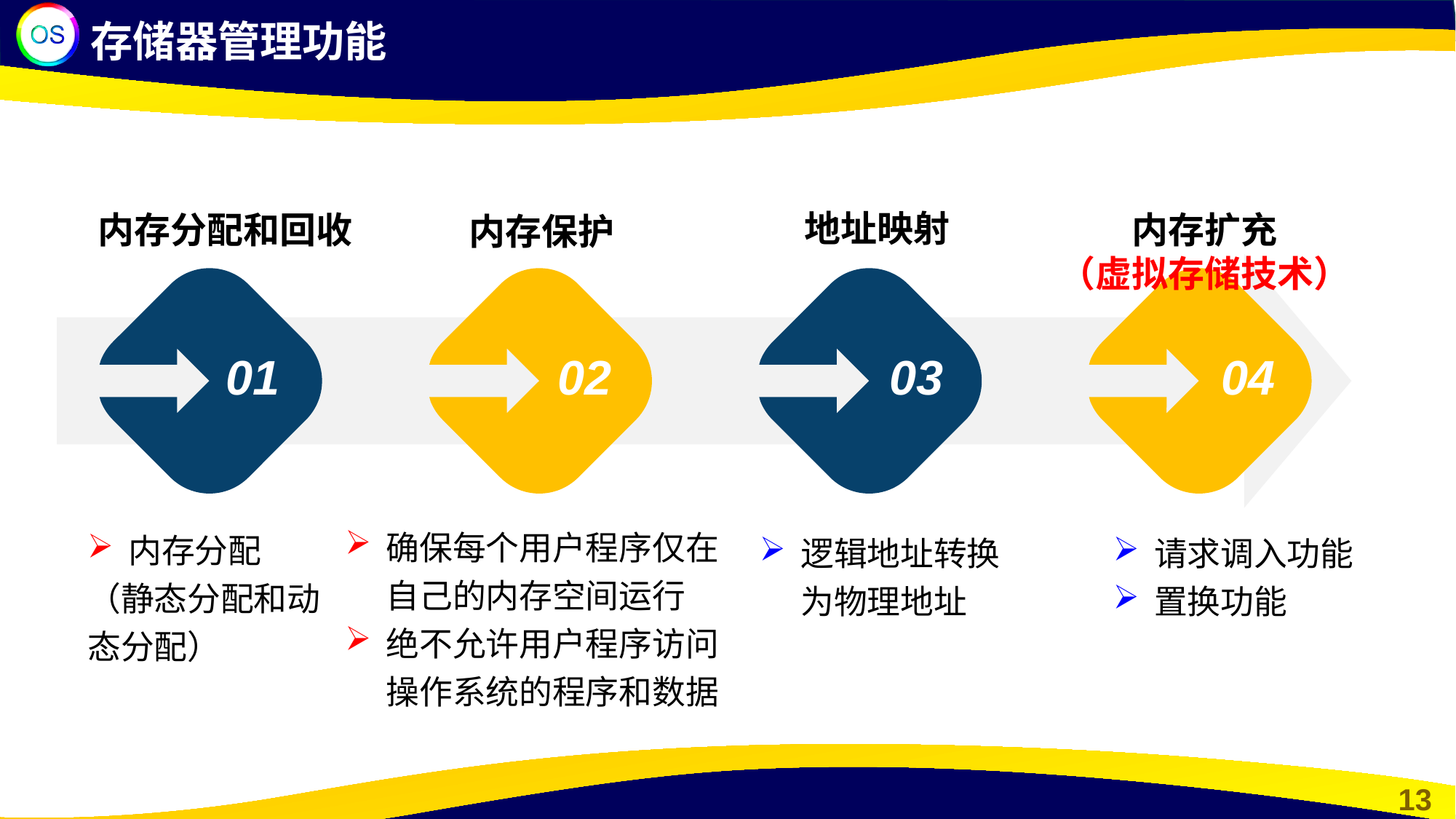

存储器管理功能
内存保护
地址映射
内存分配和回收
内存扩充
（虚拟存储技术）

01
02
03
04
确保每个用户程序仅在自己的内存空间运行
绝不允许用户程序访问操作系统的程序和数据
内存分配
（静态分配和动
态分配）
逻辑地址转换为物理地址
请求调入功能
置换功能